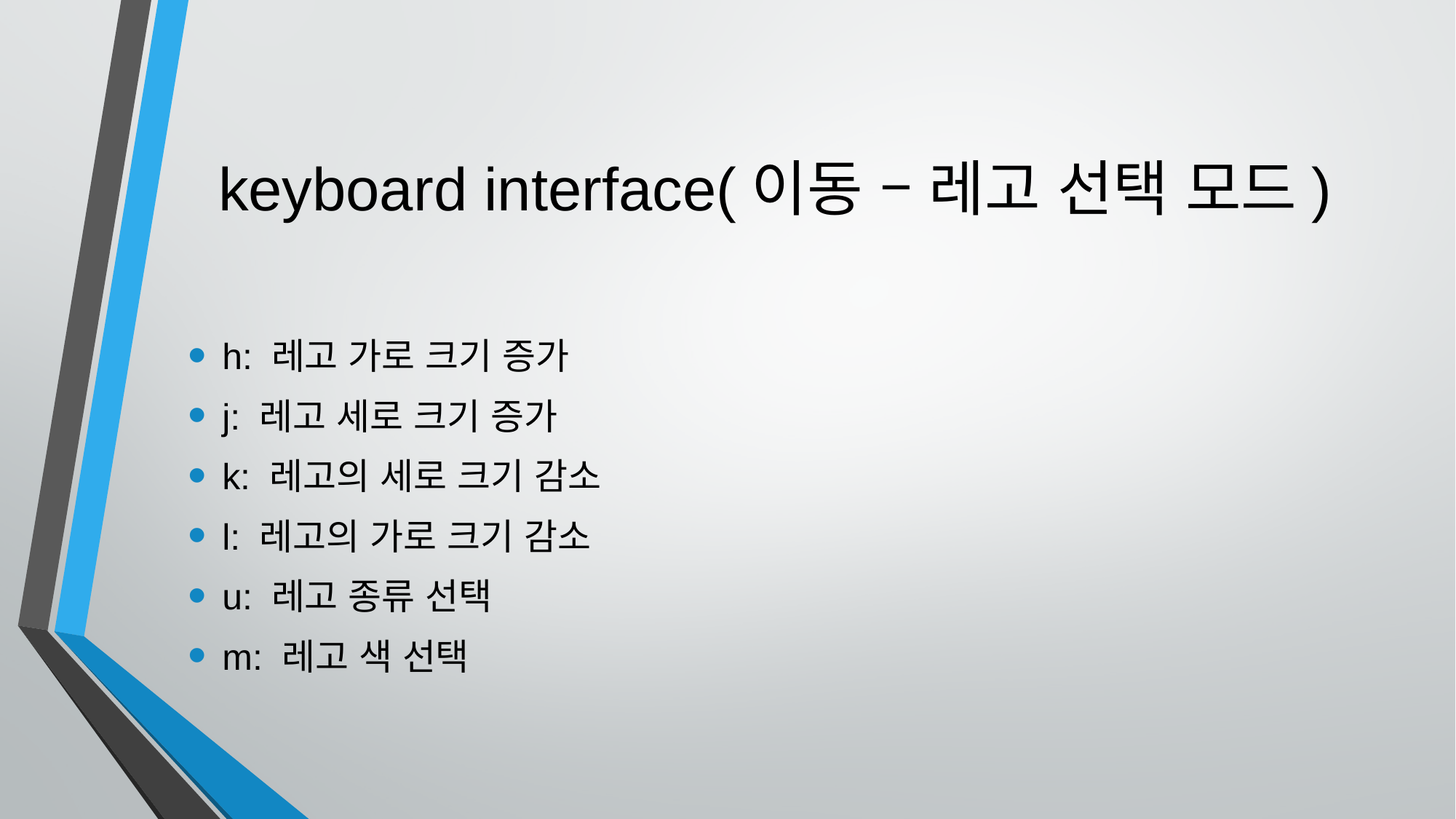

# keyboard interface(이동 – 레고 선택 모드)
h: 레고 가로 크기 증가
j: 레고 세로 크기 증가
k: 레고의 세로 크기 감소
l: 레고의 가로 크기 감소
u: 레고 종류 선택
m: 레고 색 선택